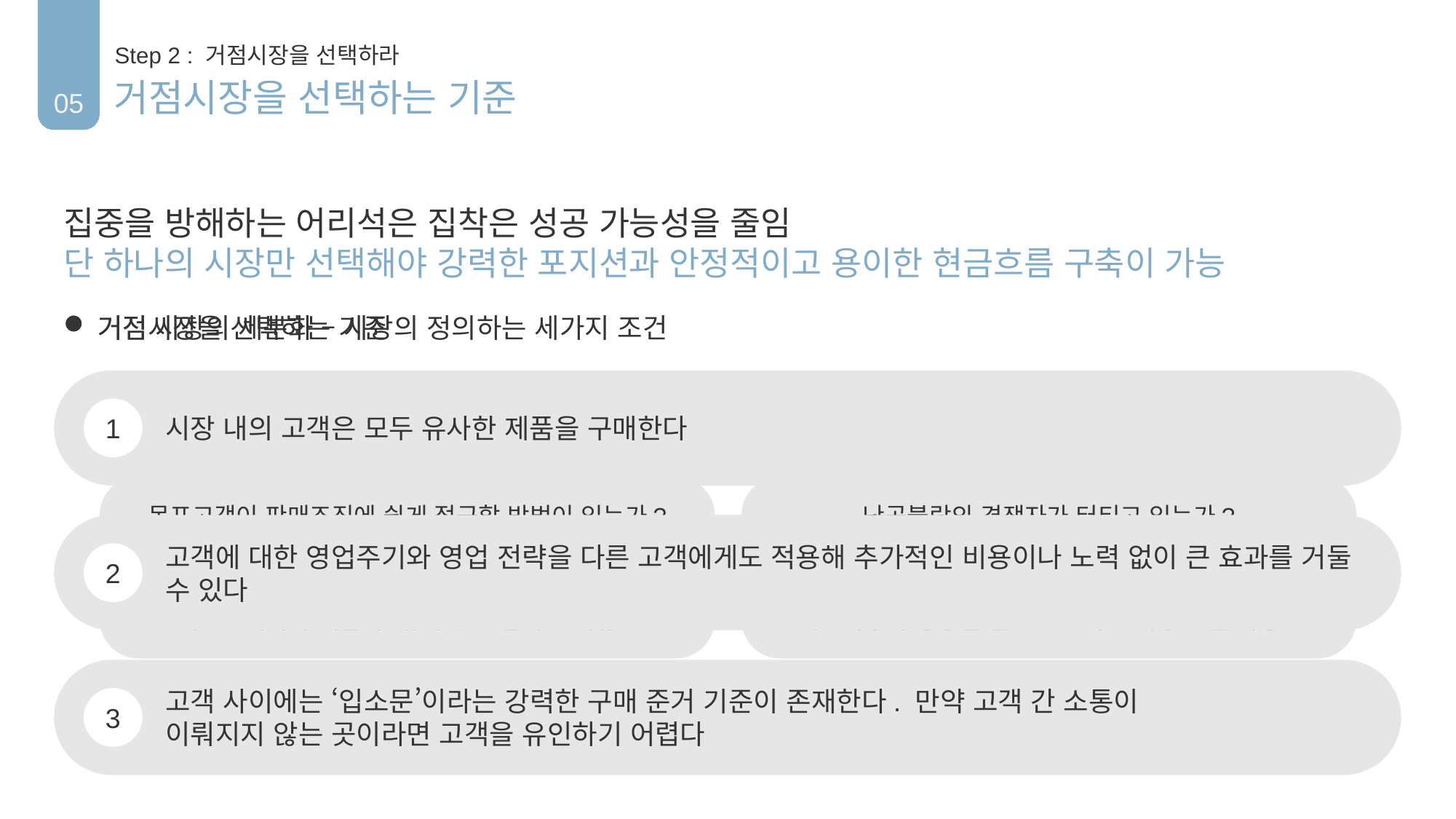

05
Step 2 : 거점시장을 선택하라
거점시장을 선택하는 기준
집중을 방해하는 어리석은 집착은 성공 가능성을 줄임
단 하나의 시장만 선택해야 강력한 포지션과 안정적이고 용이한 현금흐름 구축이 가능
거점 시장의 세분화 – 시장의 정의하는 세가지 조건
거점시장을 선택하는 기준
시장 내의 고객은 모두 유사한 제품을 구매한다
1
목표고객의 지불 능력이 충분한가?
협력업체와 함께 완제품을 당장 출시하는 것이 가능?
목표고객이 판매조직에 쉽게 접근할 방법이 있는가?
난공불락의 경쟁자가 터티고 있는가?
목표고객이 구매할 수 밖에 없는 절박한 이유?
세분시장의 성공을 발판으로 다른 시장 진출 가능?
창업 팀의 가치관, 열정, 목표에 부합하는 시장?
고객에 대한 영업주기와 영업 전략을 다른 고객에게도 적용해 추가적인 비용이나 노력 없이 큰 효과를 거둘 수 있다
2
고객 사이에는 ‘입소문’이라는 강력한 구매 준거 기준이 존재한다. 만약 고객 간 소통이
이뤄지지 않는 곳이라면 고객을 유인하기 어렵다
3